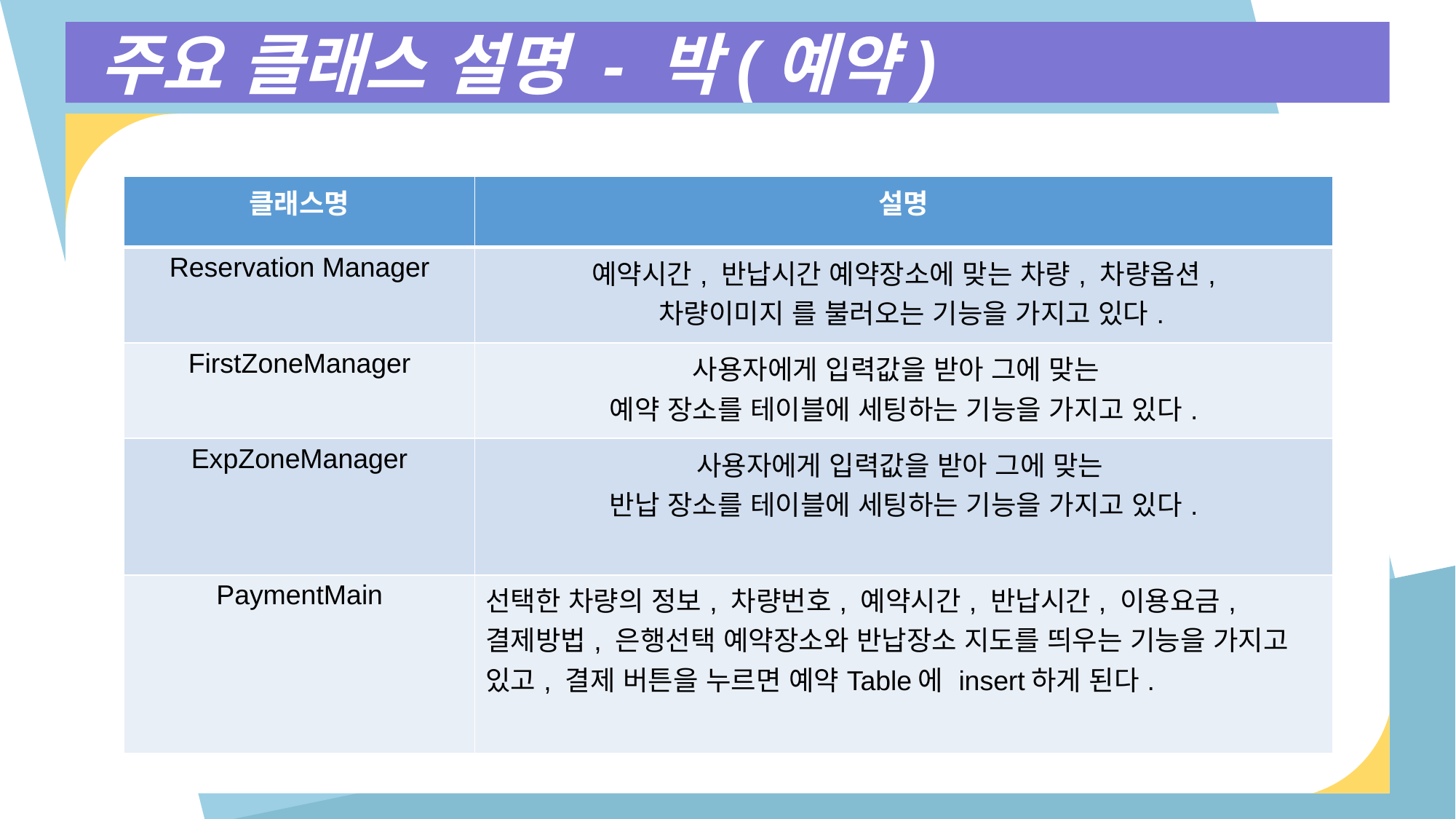

주요 클래스 설명 - 박(예약)

| 클래스명 | 설명 |
| --- | --- |
| Reservation Manager | 예약시간, 반납시간 예약장소에 맞는 차량, 차량옵션, 차량이미지 를 불러오는 기능을 가지고 있다. |
| FirstZoneManager | 사용자에게 입력값을 받아 그에 맞는 예약 장소를 테이블에 세팅하는 기능을 가지고 있다. |
| ExpZoneManager | 사용자에게 입력값을 받아 그에 맞는 반납 장소를 테이블에 세팅하는 기능을 가지고 있다. |
| PaymentMain | 선택한 차량의 정보, 차량번호, 예약시간, 반납시간, 이용요금, 결제방법, 은행선택 예약장소와 반납장소 지도를 띄우는 기능을 가지고 있고, 결제 버튼을 누르면 예약Table에 insert하게 된다. |